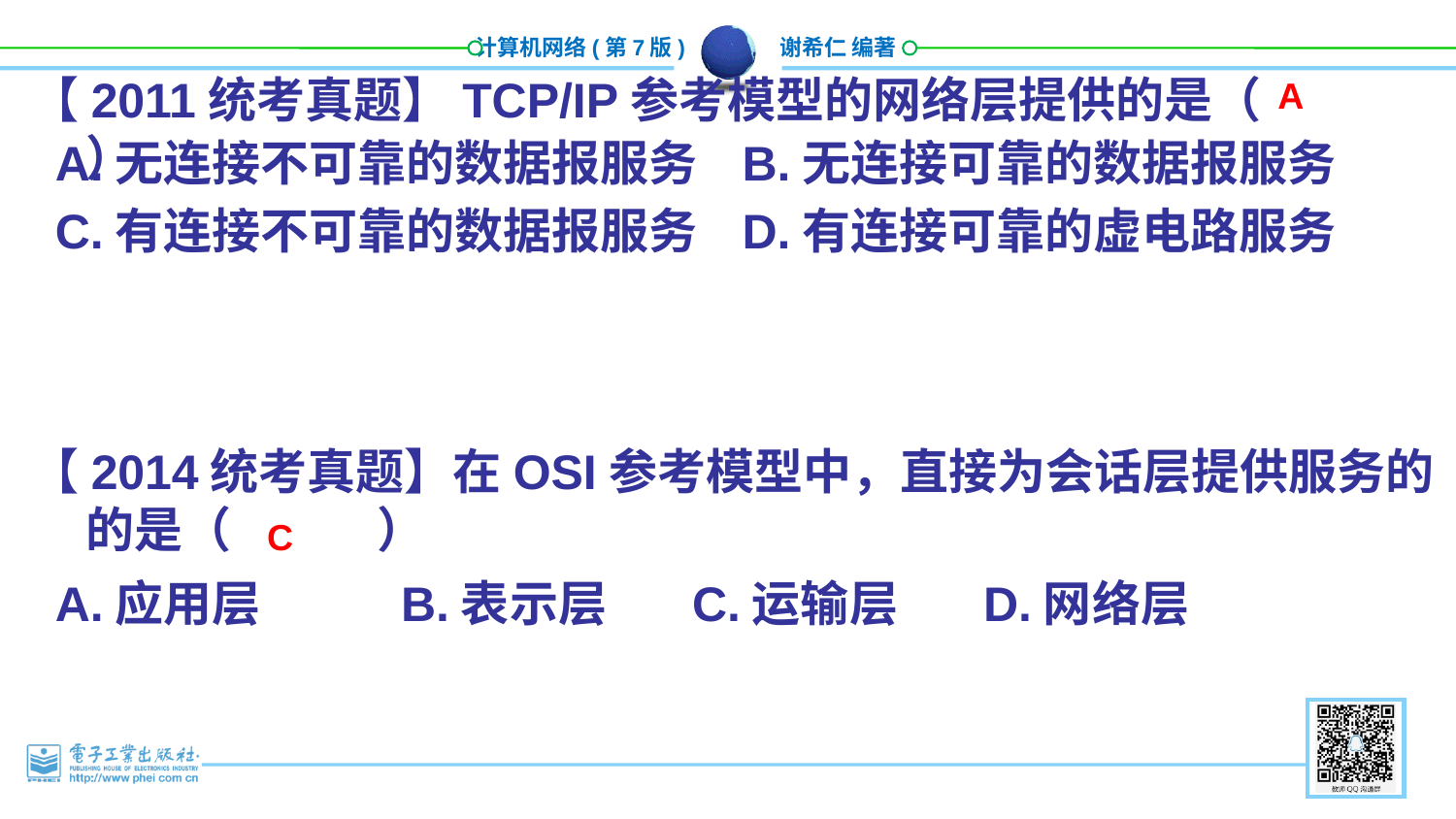

【2011统考真题】TCP/IP参考模型的网络层提供的是（ 	）
A
A.无连接不可靠的数据报服务   B.无连接可靠的数据报服务
C.有连接不可靠的数据报服务   D.有连接可靠的虚电路服务
【2014统考真题】在OSI参考模型中，直接为会话层提供服务的的是（ 	）
C
A.应用层	B.表示层  	C.运输层   	D.网络层